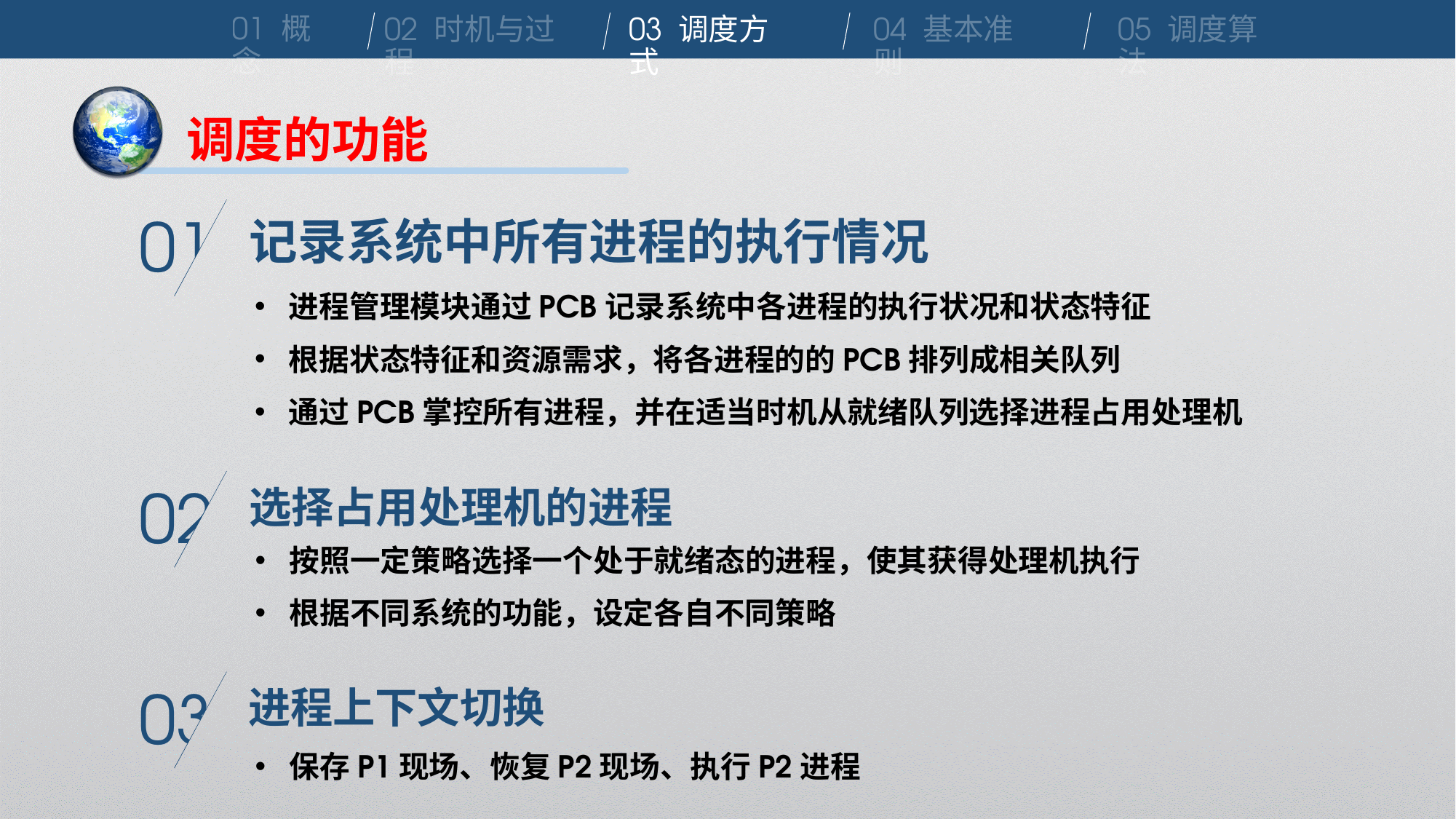

01 概念
02 时机与过程
03 调度方式
04 基本准则
05 调度算法
调度的功能
记录系统中所有进程的执行情况

01
进程管理模块通过PCB记录系统中各进程的执行状况和状态特征
根据状态特征和资源需求，将各进程的的PCB排列成相关队列
通过PCB掌控所有进程，并在适当时机从就绪队列选择进程占用处理机
选择占用处理机的进程

02
按照一定策略选择一个处于就绪态的进程，使其获得处理机执行
根据不同系统的功能，设定各自不同策略
进程上下文切换

03
保存P1现场、恢复P2现场、执行P2进程